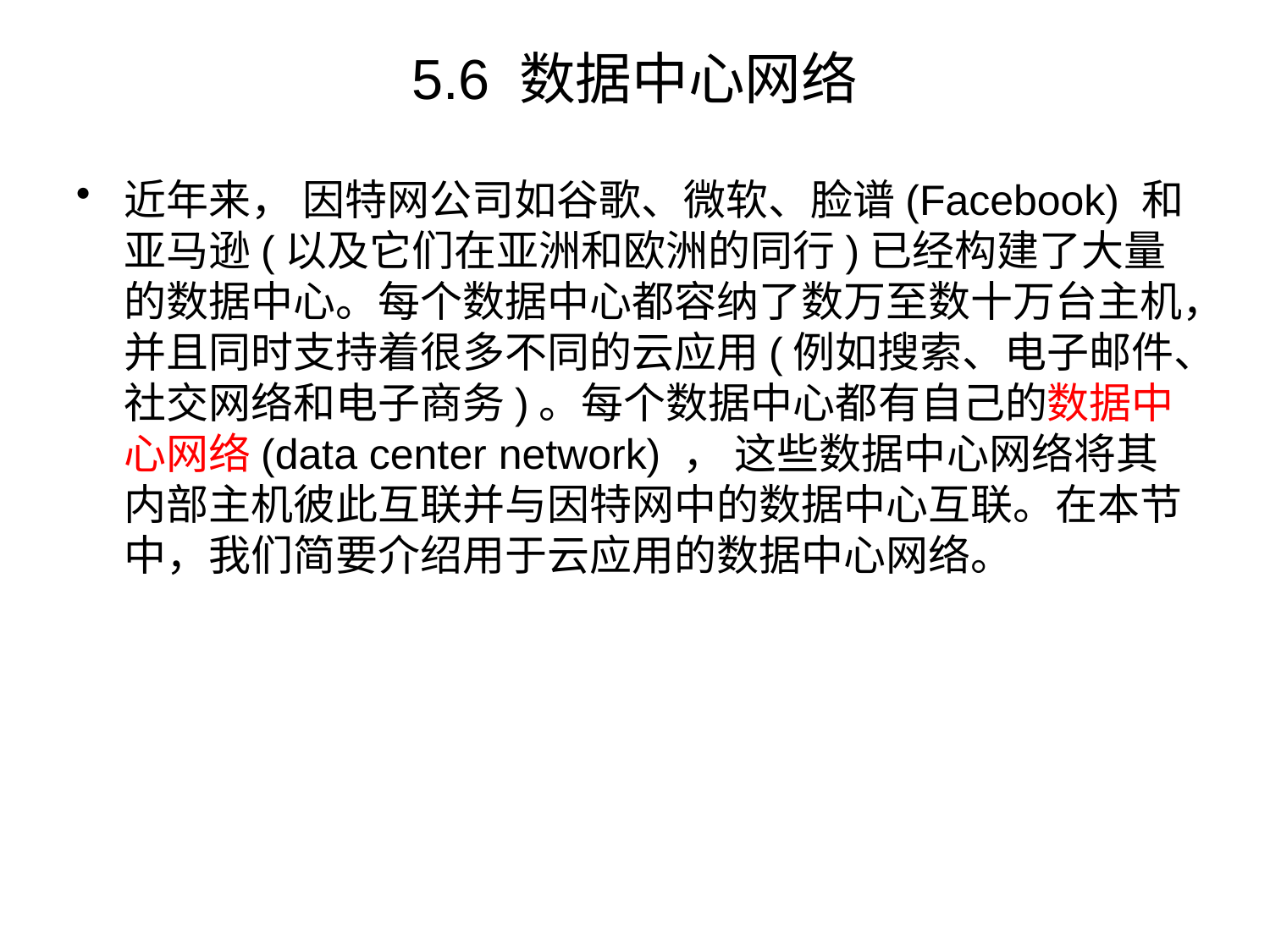

# 5.6 数据中心网络
近年来， 因特网公司如谷歌、微软、脸谱(Facebook) 和亚马逊(以及它们在亚洲和欧洲的同行)已经构建了大量的数据中心。每个数据中心都容纳了数万至数十万台主机，并且同时支持着很多不同的云应用(例如搜索、电子邮件、社交网络和电子商务)。每个数据中心都有自己的数据中心网络(data center network) ， 这些数据中心网络将其内部主机彼此互联并与因特网中的数据中心互联。在本节中，我们简要介绍用于云应用的数据中心网络。